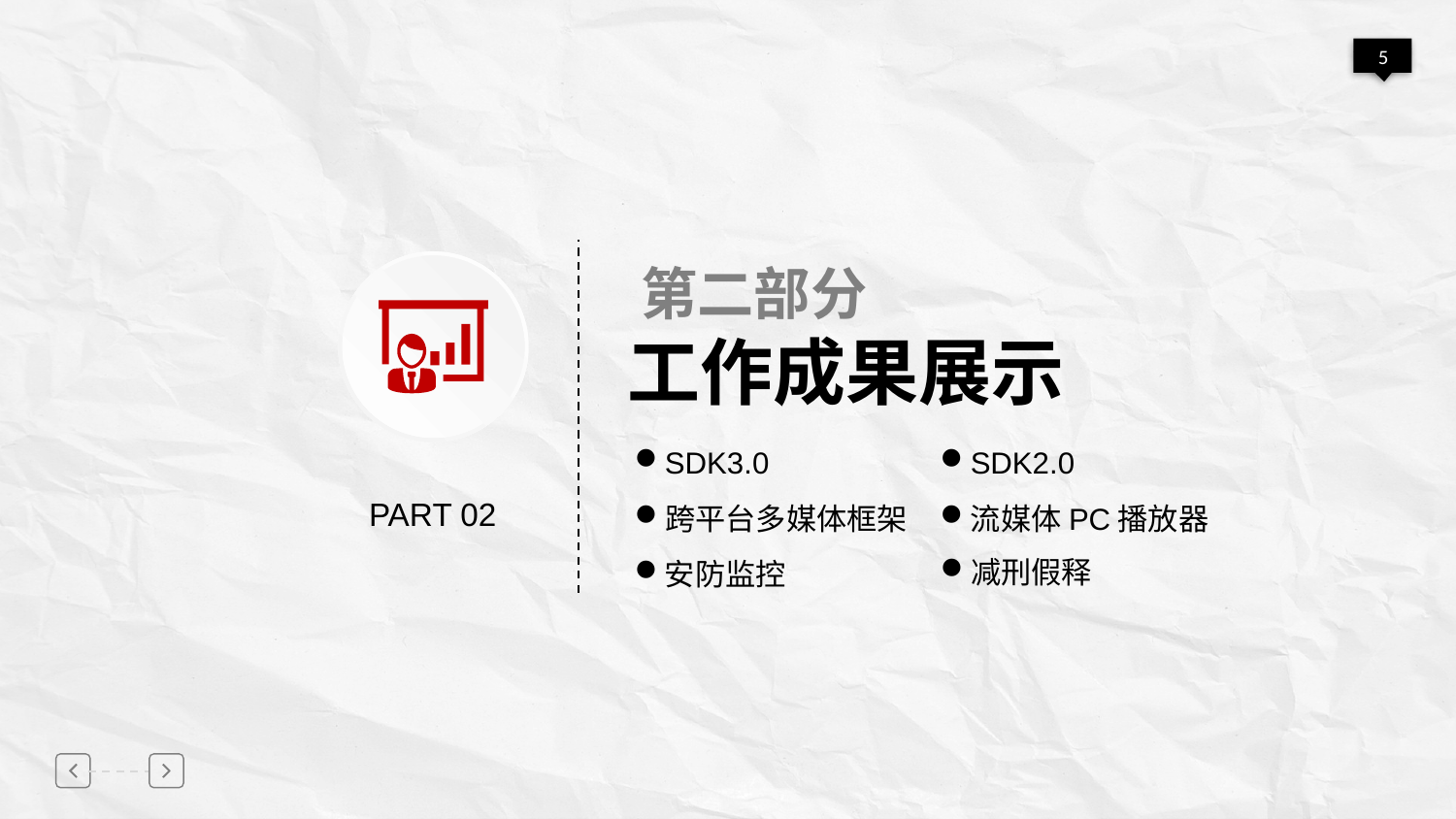

第二部分
工作成果展示

SDK3.0
SDK2.0
PART 02
跨平台多媒体框架
流媒体PC播放器
减刑假释
安防监控